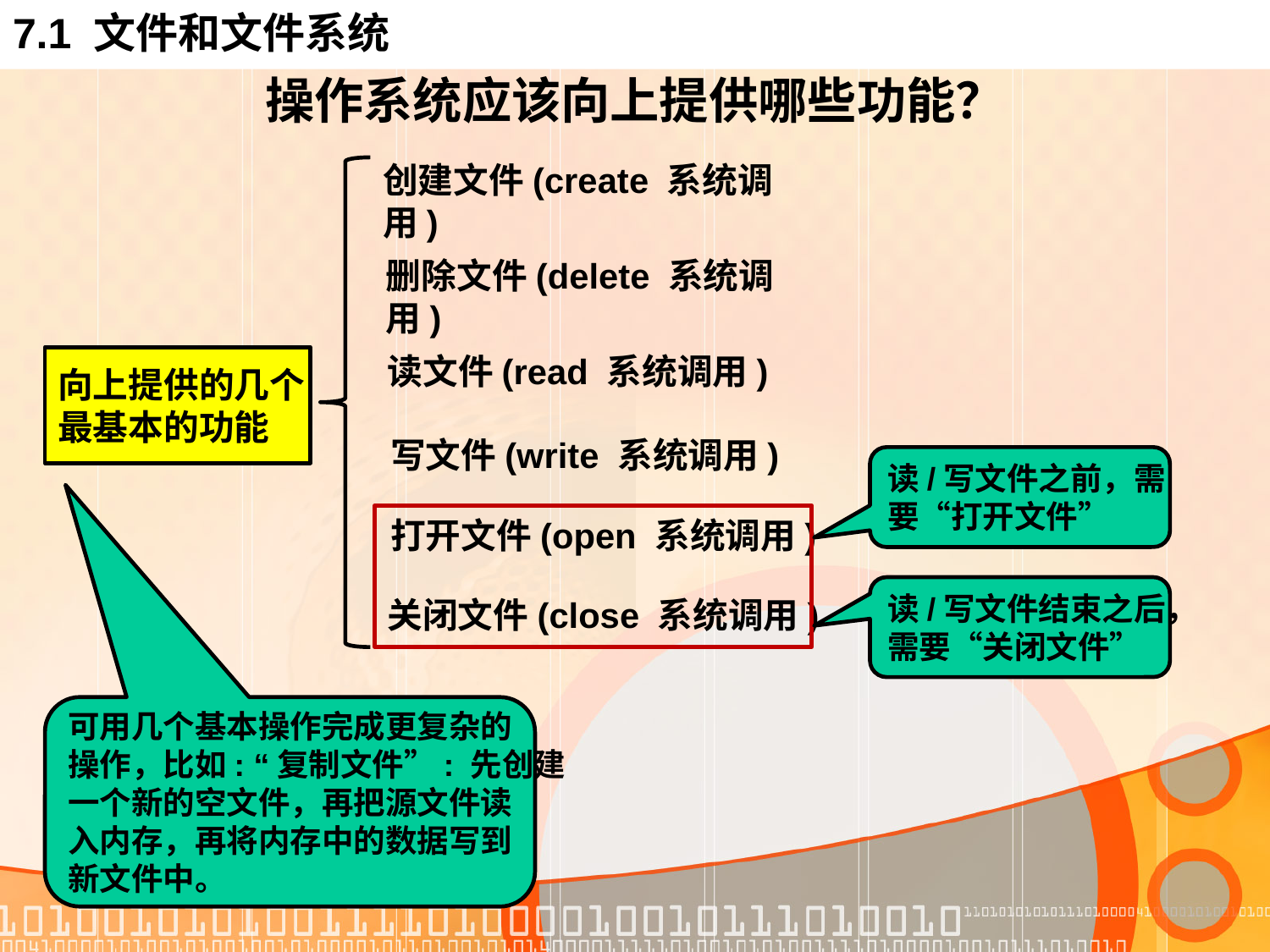

# 7.1 文件和文件系统
操作系统应该向上提供哪些功能？

创建文件(create 系统调用)

删除文件(delete 系统调用)
读文件(read 系统调用)
向上提供的几个
最基本的功能
写文件(write 系统调用)
读/写文件之前，需
要“打开文件”

打开文件(open 系统调用)
读/写文件结束之后，
需要“关闭文件”
关闭文件(close 系统调用)
可用几个基本操作完成更复杂的
操作，比如: “复制文件”: 先创建
一个新的空文件，再把源文件读
入内存，再将内存中的数据写到
新文件中。